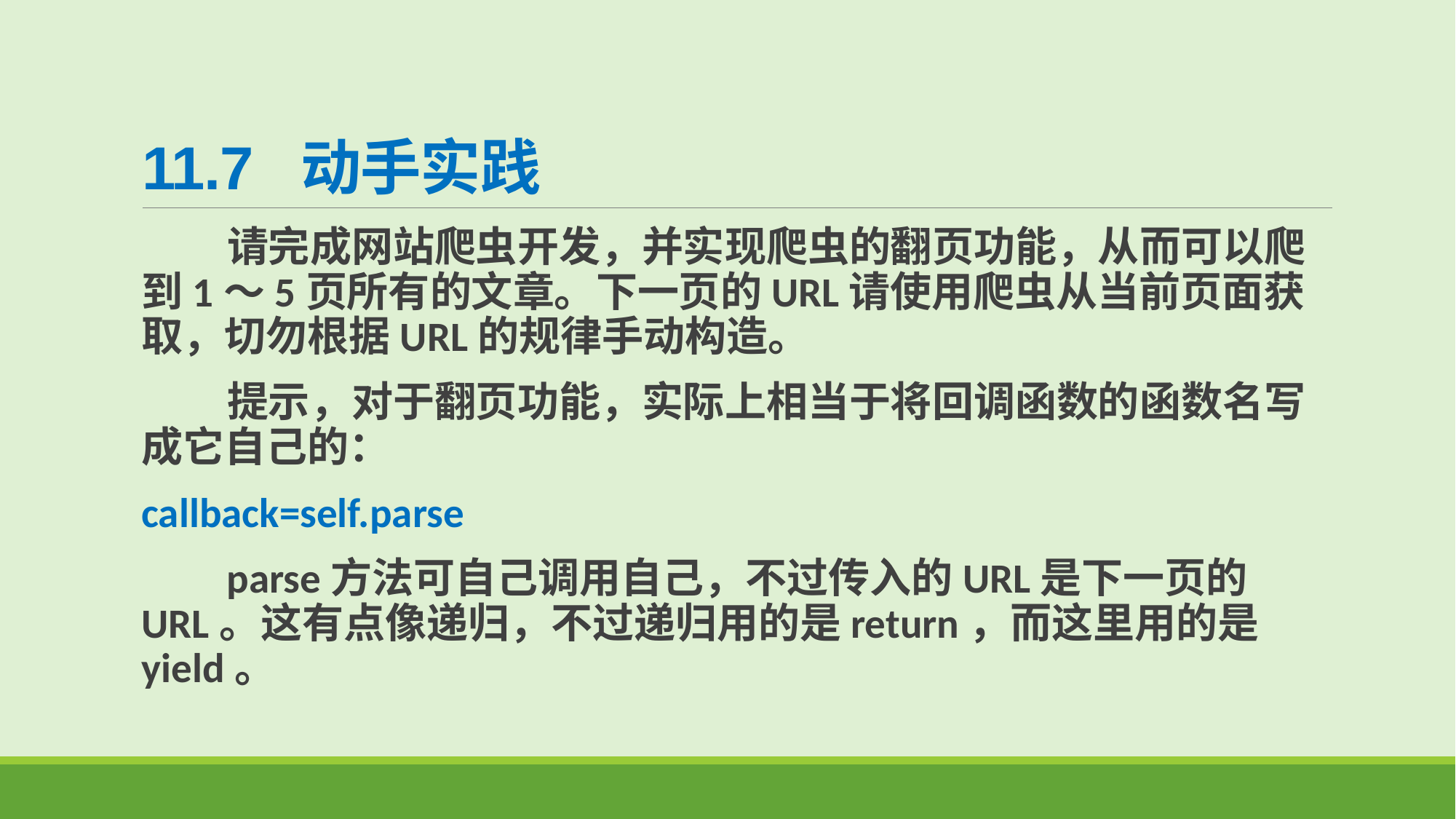

# 11.7  动手实践
        请完成网站爬虫开发，并实现爬虫的翻页功能，从而可以爬到1～5页所有的文章。下一页的URL请使用爬虫从当前页面获取，切勿根据URL的规律手动构造。
        提示，对于翻页功能，实际上相当于将回调函数的函数名写成它自己的：
callback=self.parse
         parse方法可自己调用自己，不过传入的URL是下一页的URL。这有点像递归，不过递归用的是return，而这里用的是yield。